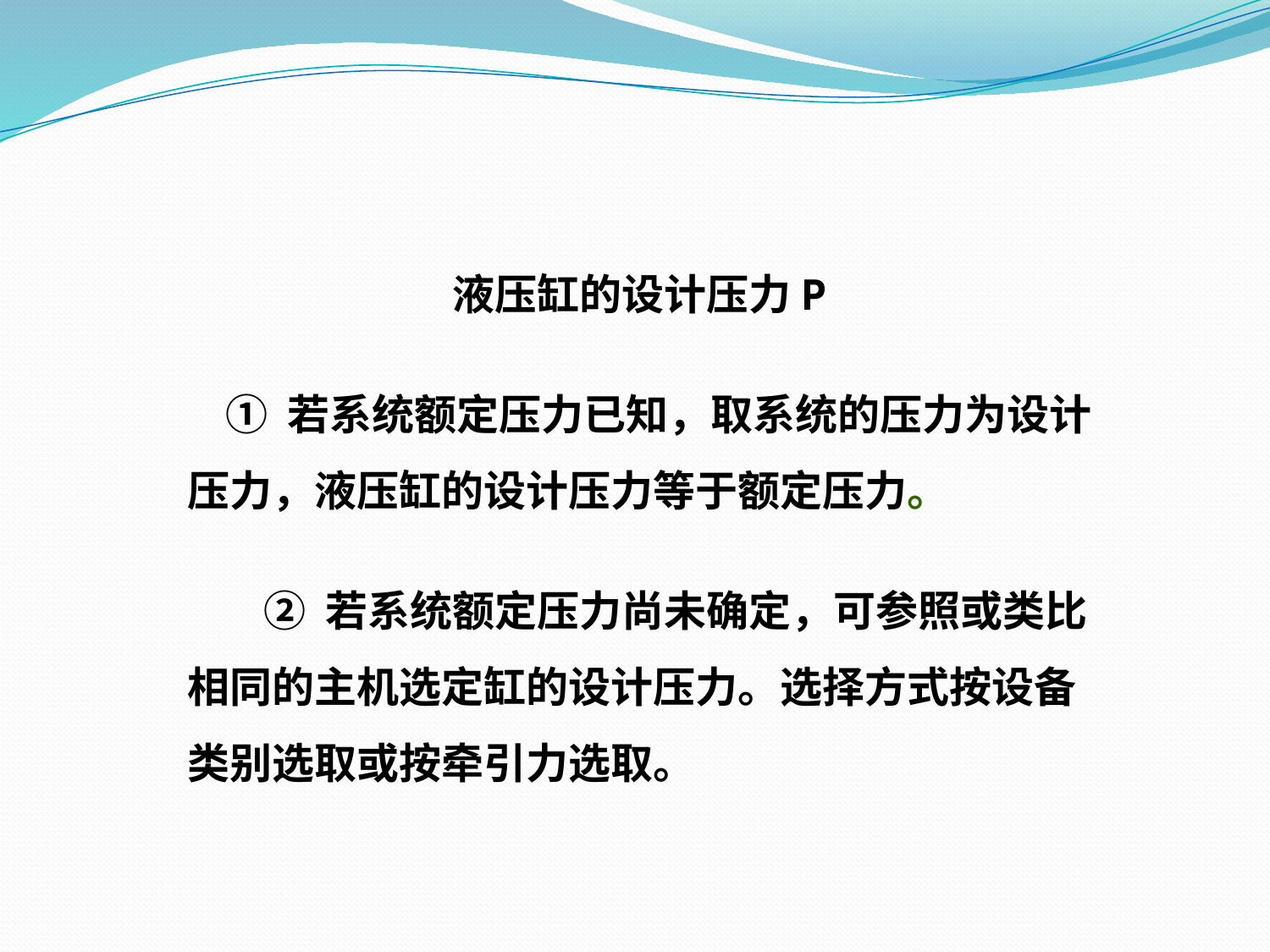

液压缸的设计压力P
    ① 若系统额定压力已知，取系统的压力为设计压力，液压缸的设计压力等于额定压力。
        ② 若系统额定压力尚未确定，可参照或类比相同的主机选定缸的设计压力。选择方式按设备类别选取或按牵引力选取。